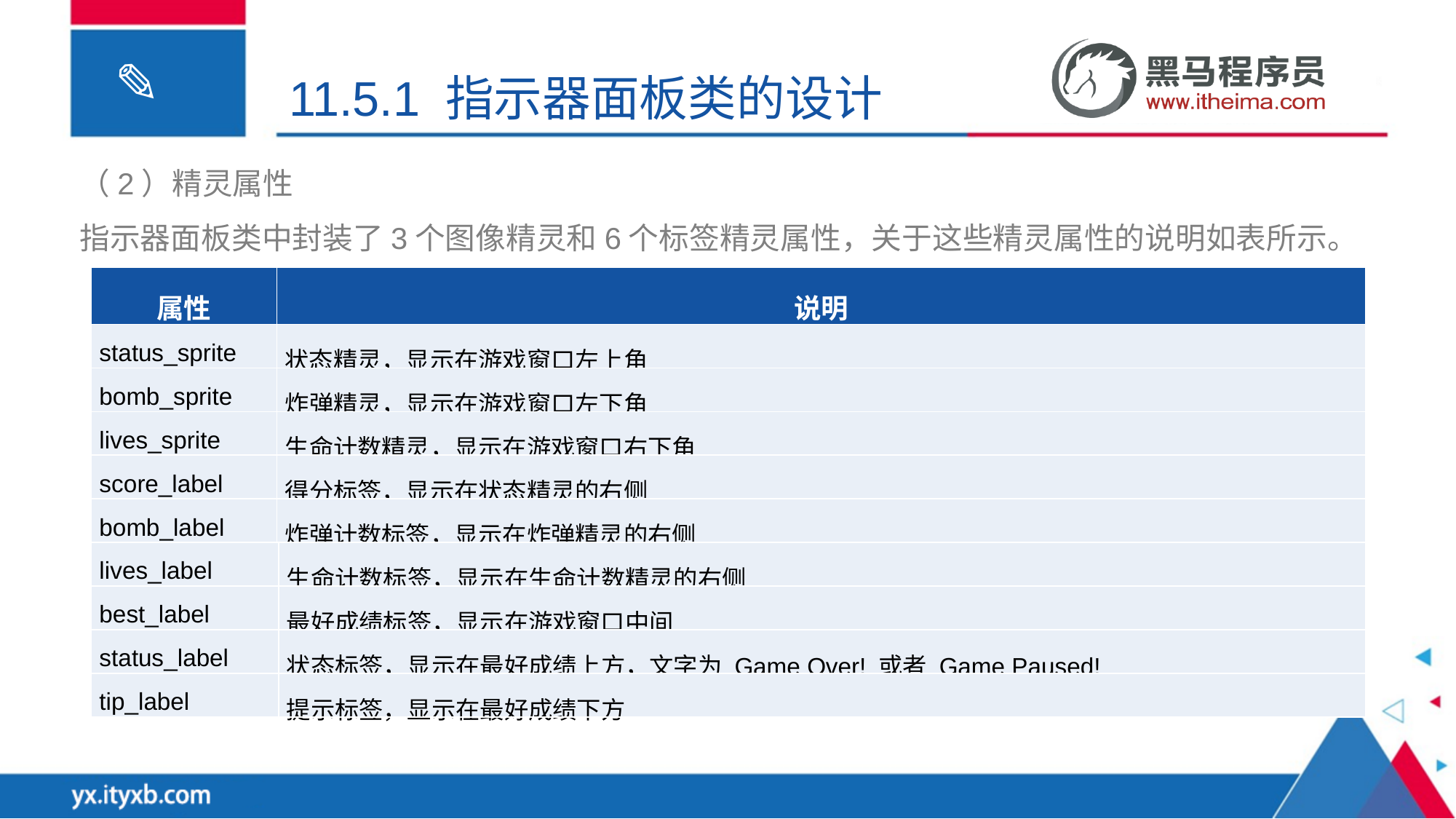

11.5.1 指示器面板类的设计
（2）精灵属性
指示器面板类中封装了3个图像精灵和6个标签精灵属性，关于这些精灵属性的说明如表所示。
| 属性 | 说明 |
| --- | --- |
| status\_sprite | 状态精灵，显示在游戏窗口左上角 |
| bomb\_sprite | 炸弹精灵，显示在游戏窗口左下角 |
| lives\_sprite | 生命计数精灵，显示在游戏窗口右下角 |
| score\_label | 得分标签，显示在状态精灵的右侧 |
| bomb\_label | 炸弹计数标签，显示在炸弹精灵的右侧 |
| lives\_label | 生命计数标签，显示在生命计数精灵的右侧 |
| --- | --- |
| best\_label | 最好成绩标签，显示在游戏窗口中间 |
| status\_label | 状态标签，显示在最好成绩上方，文字为 Game Over! 或者 Game Paused! |
| tip\_label | 提示标签，显示在最好成绩下方 |